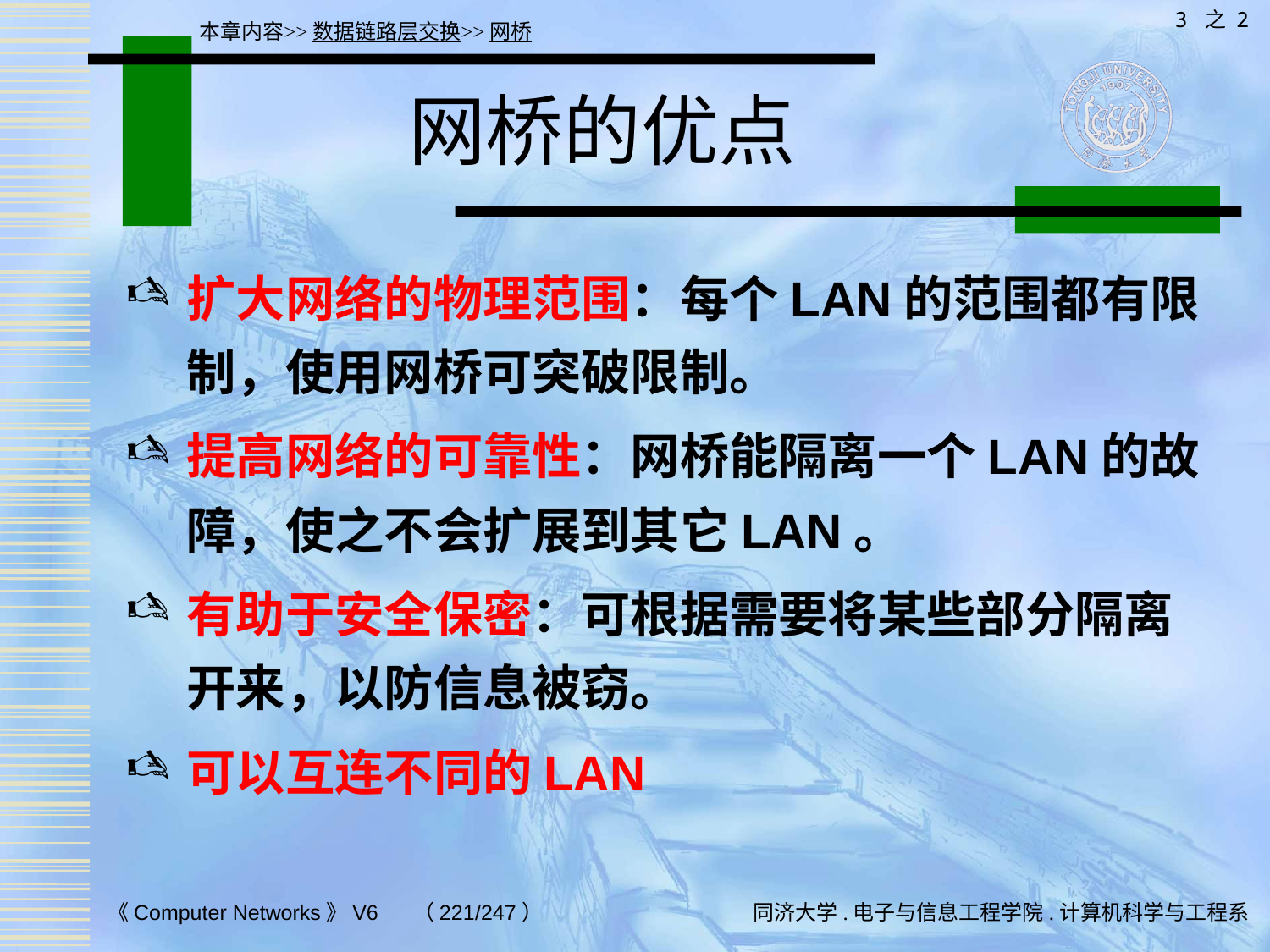

3 之 2
本章内容>>数据链路层交换>>网桥
# 网桥的优点
扩大网络的物理范围：每个LAN的范围都有限制，使用网桥可突破限制。
提高网络的可靠性：网桥能隔离一个LAN的故障，使之不会扩展到其它LAN。
有助于安全保密：可根据需要将某些部分隔离开来，以防信息被窃。
可以互连不同的LAN